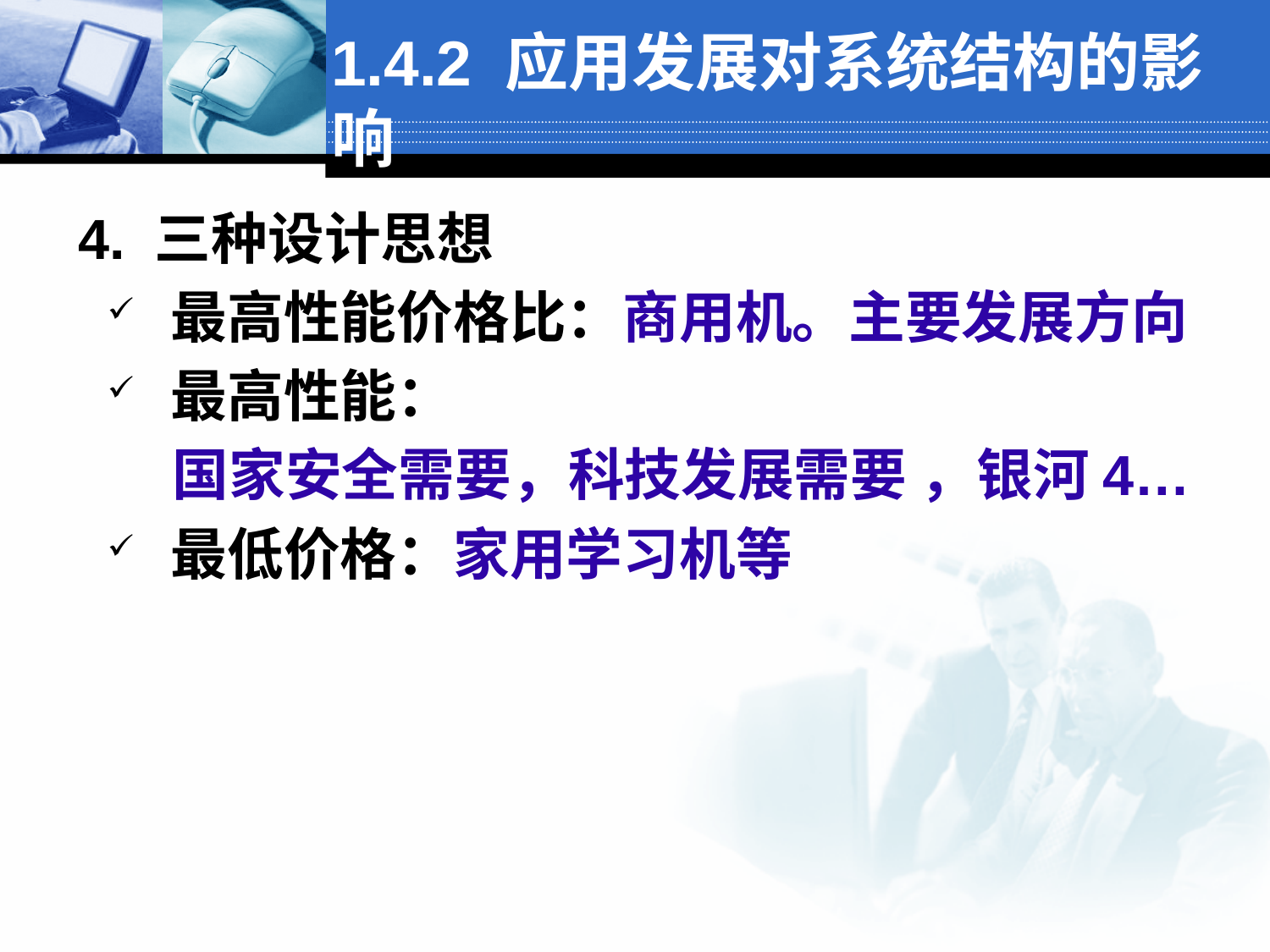

1.4.2 应用发展对系统结构的影响
4. 三种设计思想
最高性能价格比：商用机。主要发展方向
最高性能：
    国家安全需要，科技发展需要 ，银河4…
最低价格：家用学习机等